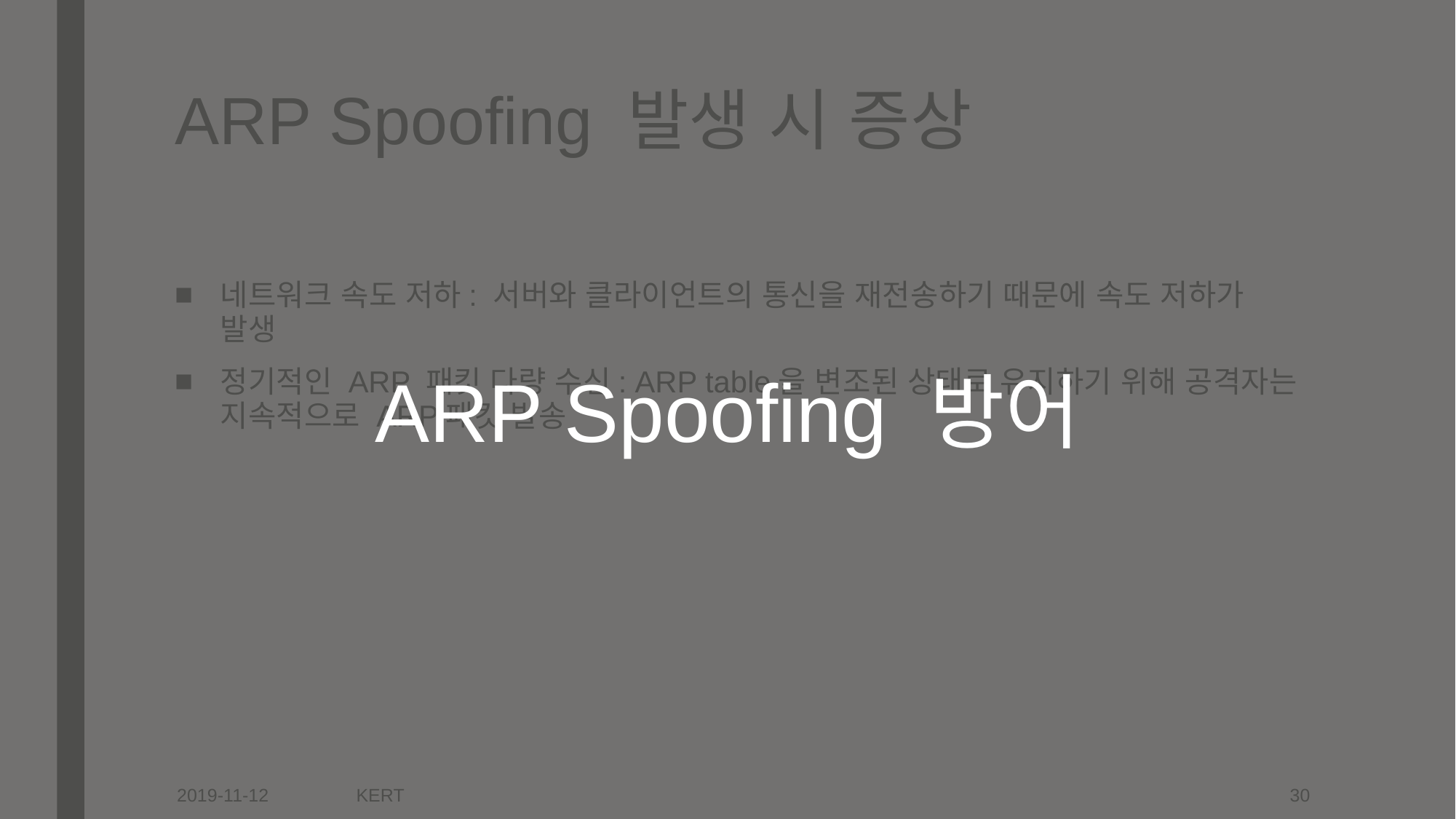

ARP Spoofing 방어
# ARP Spoofing 발생 시 증상
네트워크 속도 저하: 서버와 클라이언트의 통신을 재전송하기 때문에 속도 저하가 발생
정기적인 ARP 패킷 다량 수신: ARP table을 변조된 상태로 유지하기 위해 공격자는 지속적으로 ARP패킷 발송

2019-11-12
KERT
30